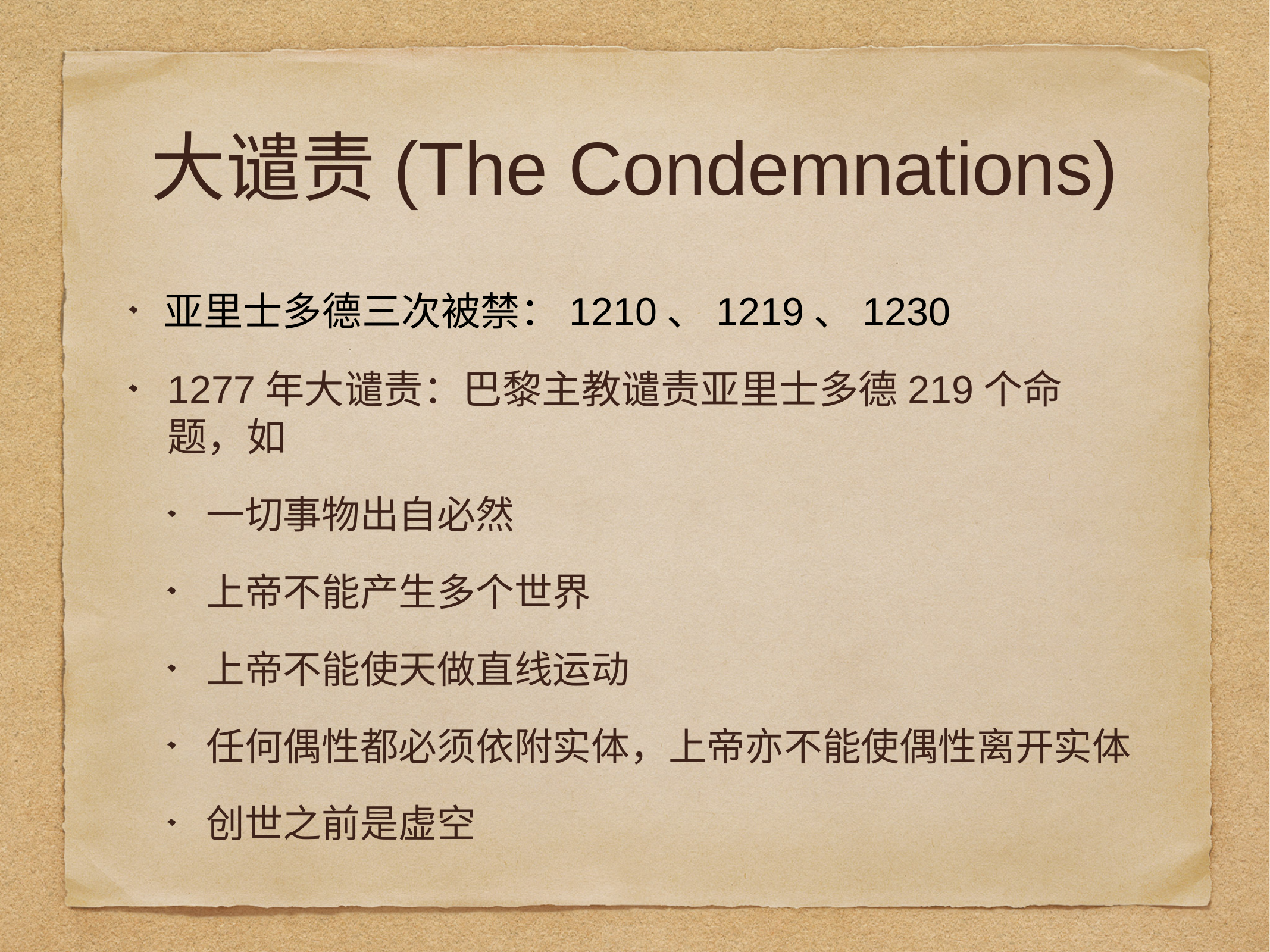

# 大谴责(The Condemnations)
亚里士多德三次被禁：1210、1219、1230
1277年大谴责：巴黎主教谴责亚里士多德219个命题，如
一切事物出自必然
上帝不能产生多个世界
上帝不能使天做直线运动
任何偶性都必须依附实体，上帝亦不能使偶性离开实体
创世之前是虚空